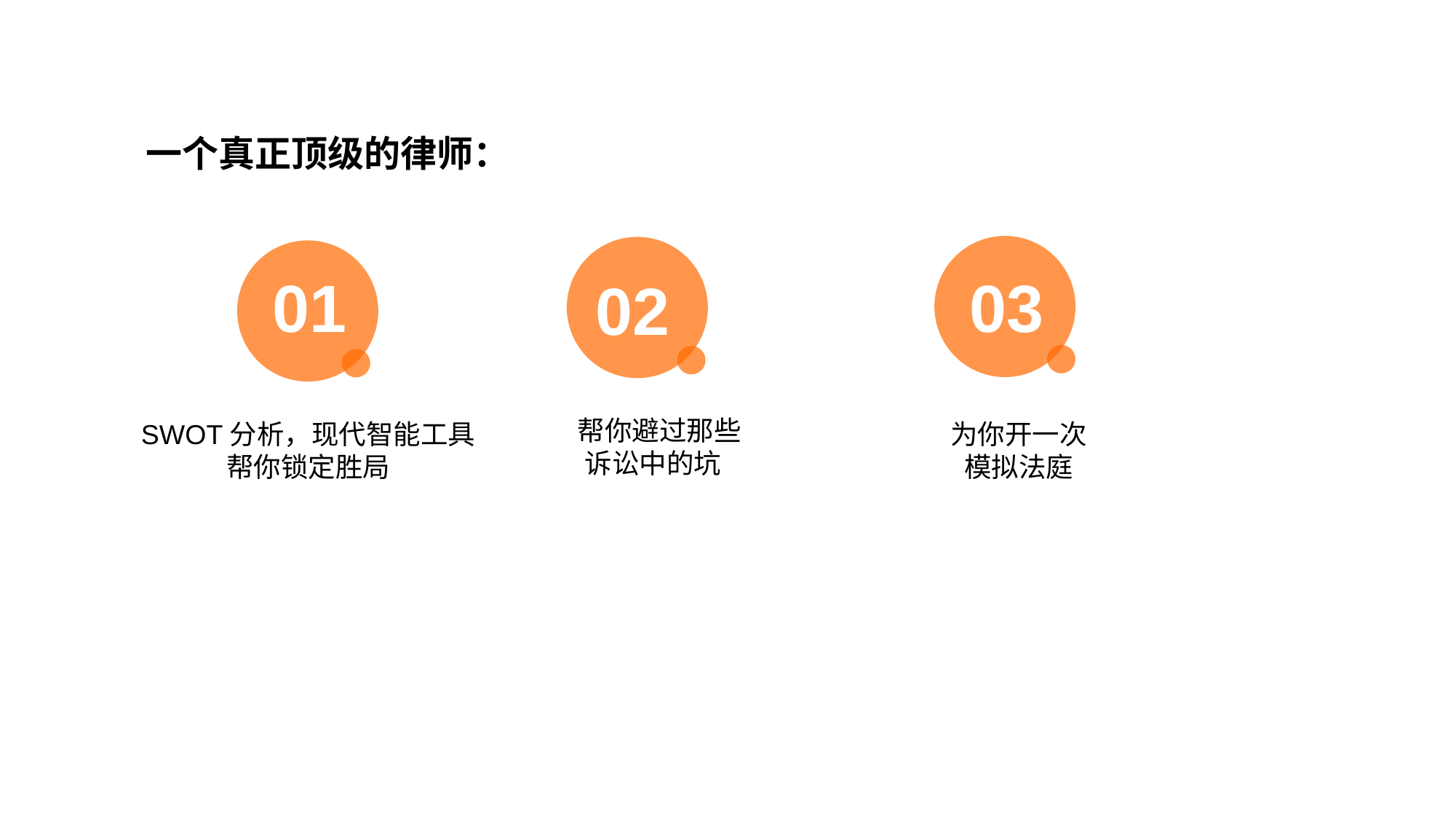

目录展示如果想增加/去除观点数量，复制增加/去除，间距均分
一个真正顶级的律师：

01
03
02

 帮你避过那些
诉讼中的坑
为你开一次
模拟法庭
SWOT分析，现代智能工具
帮你锁定胜局